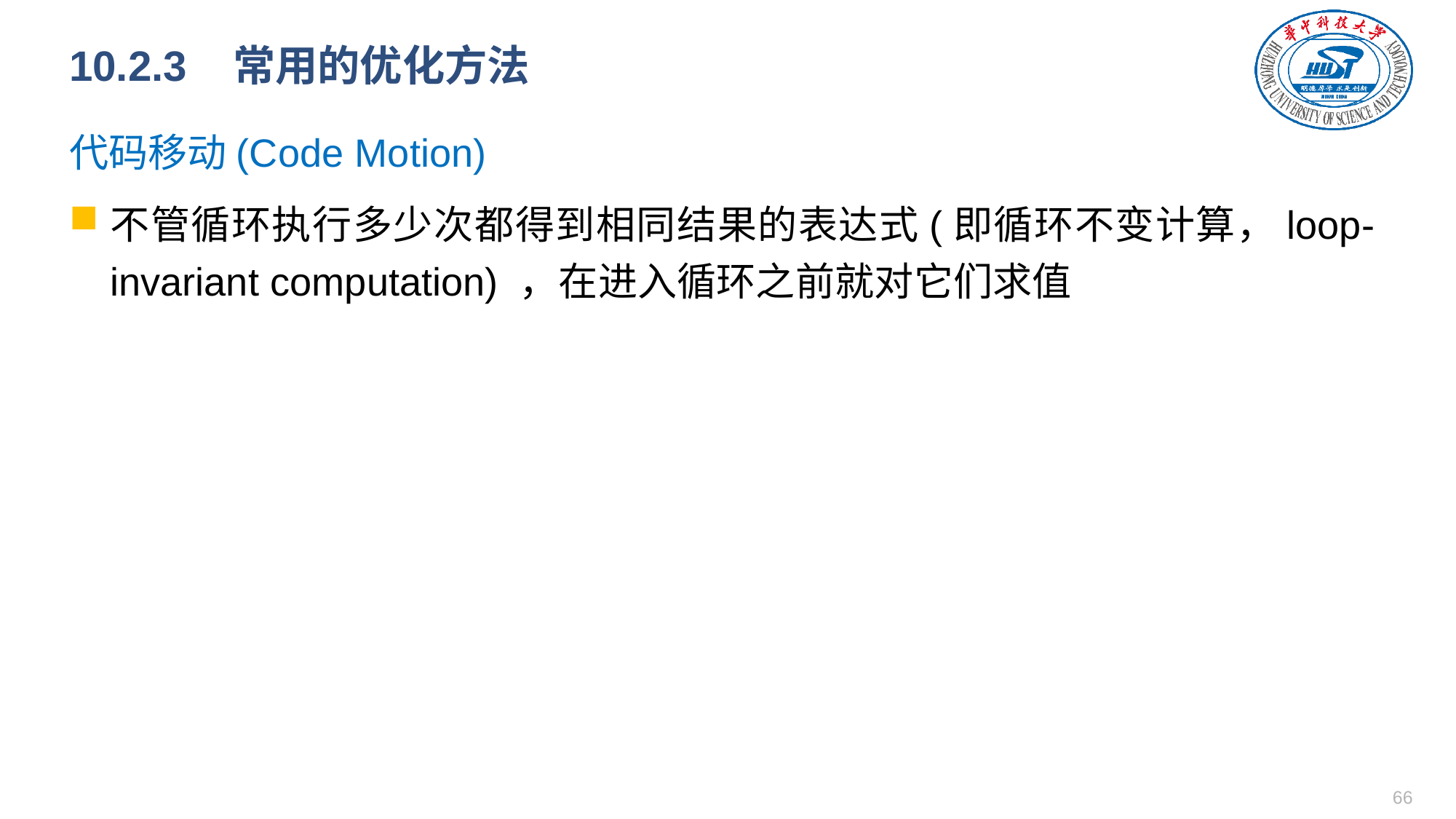

# 10.2.3   常用的优化方法
代码移动(Code Motion)
不管循环执行多少次都得到相同结果的表达式(即循环不变计算，loop-invariant computation) ，在进入循环之前就对它们求值

66